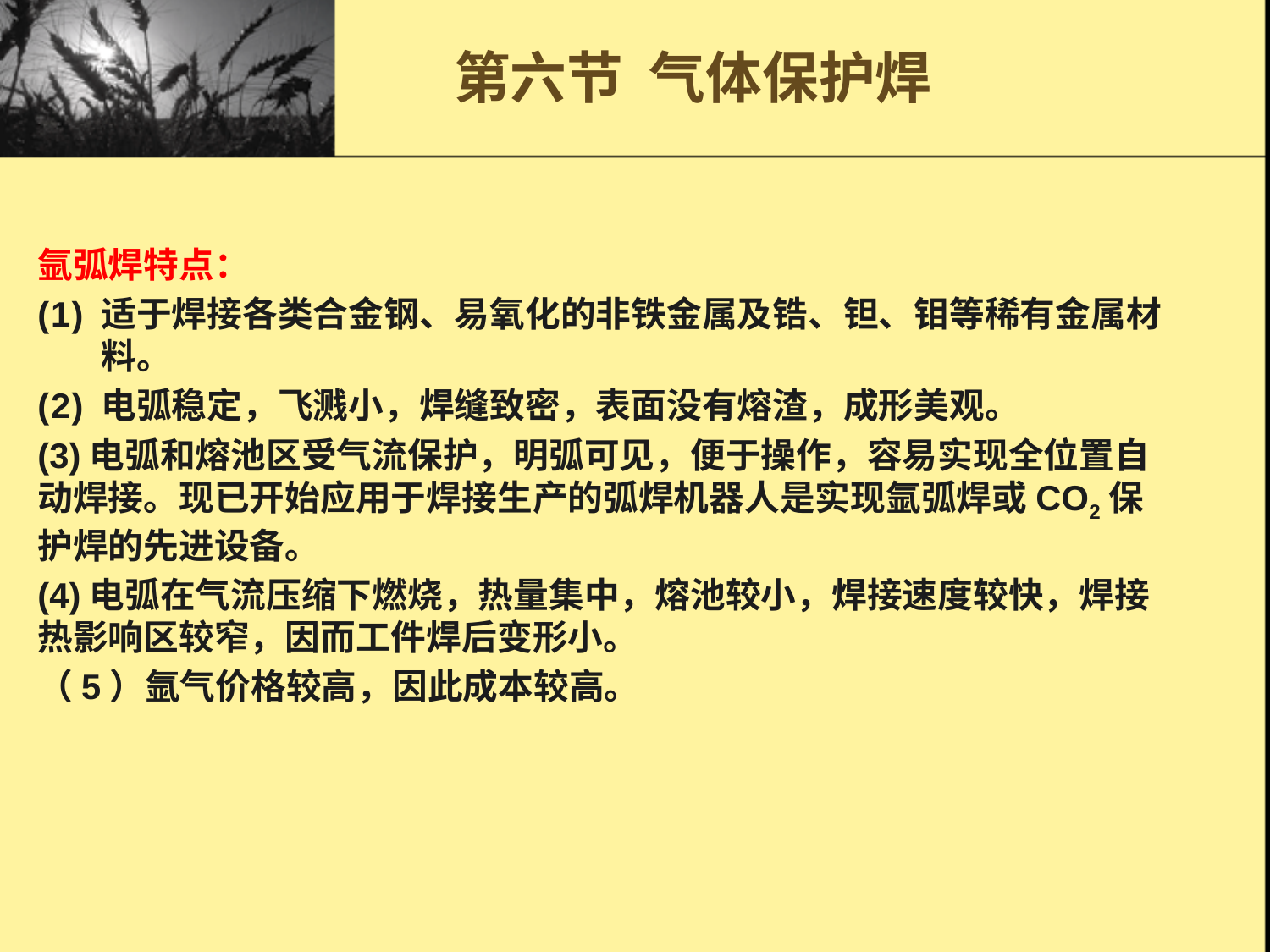

第六节  气体保护焊
氩弧焊特点：
适于焊接各类合金钢、易氧化的非铁金属及锆、钽、钼等稀有金属材料。
电弧稳定，飞溅小，焊缝致密，表面没有熔渣，成形美观。
(3)电弧和熔池区受气流保护，明弧可见，便于操作，容易实现全位置自动焊接。现已开始应用于焊接生产的弧焊机器人是实现氩弧焊或CO2保护焊的先进设备。
(4)电弧在气流压缩下燃烧，热量集中，熔池较小，焊接速度较快，焊接热影响区较窄，因而工件焊后变形小。
（5）氩气价格较高，因此成本较高。